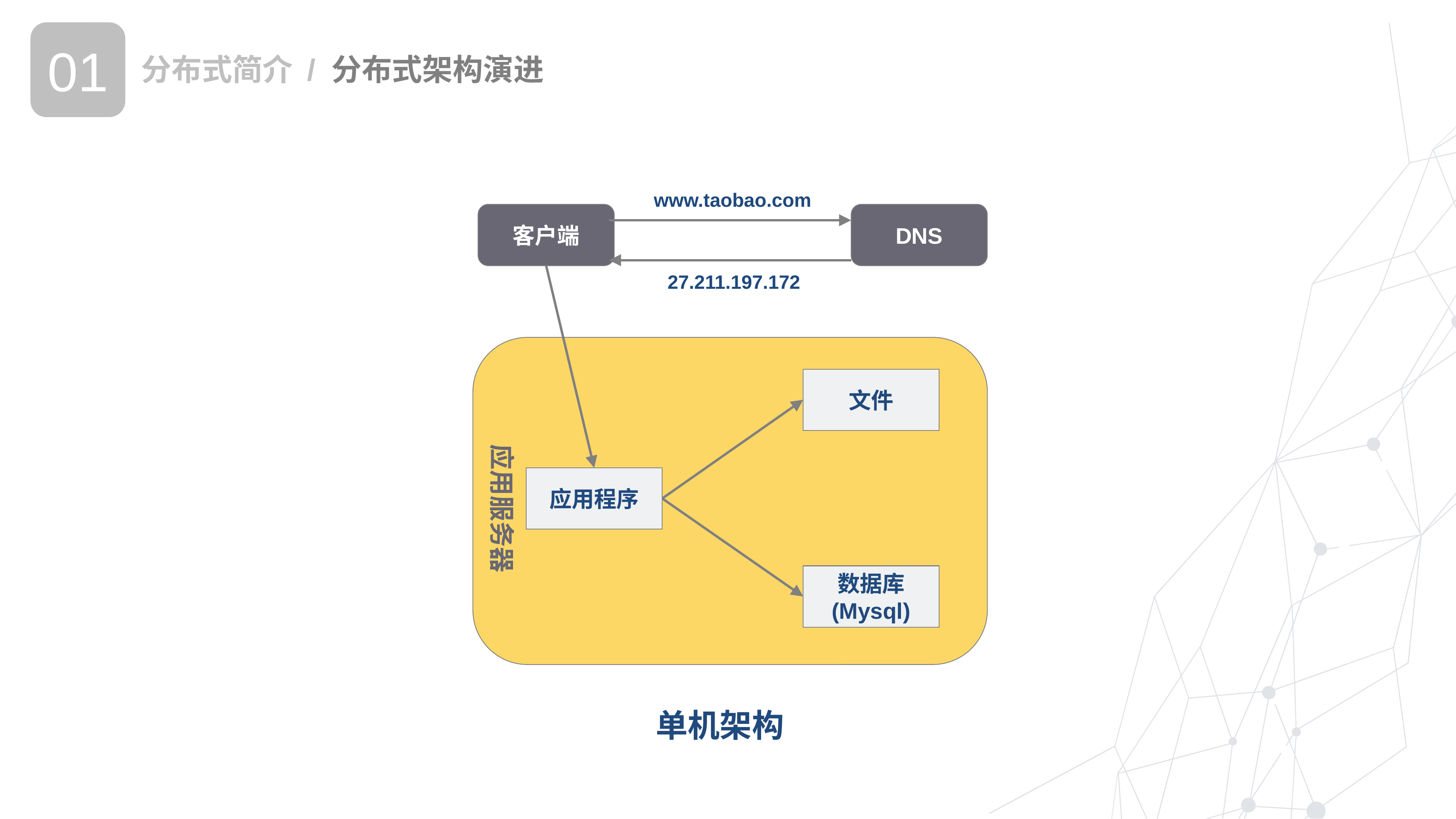

01
分布式简介 / 分布式架构演进

www.taobao.com
客户端
DNS
27.211.197.172

文件
应用服务器
应用程序
数据库
(Mysql)
单机架构